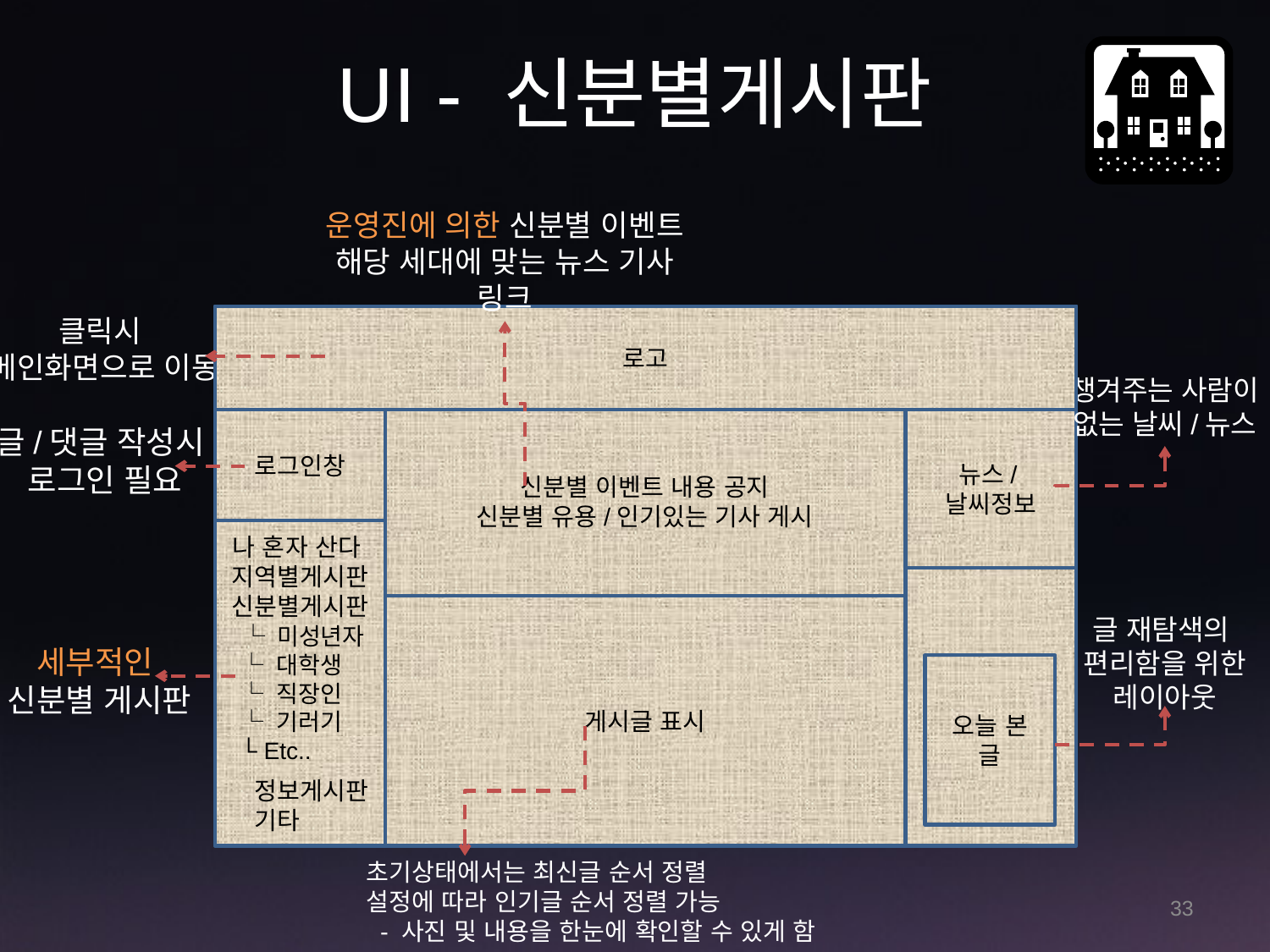

# UI - 신분별게시판
운영진에 의한 신분별 이벤트
해당 세대에 맞는 뉴스 기사 링크
클릭시
메인화면으로 이동

로고
챙겨주는 사람이
없는 날씨/뉴스
신분별 이벤트 내용 공지
신분별 유용/인기있는 기사 게시
로그인창

뉴스/날씨정보
글/댓글 작성시
로그인 필요

나 혼자 산다
지역별게시판
신분별게시판
  └ 미성년자
  └ 대학생
  └ 직장인
  └ 기러기
  └ Etc..

   정보게시판
   기타

게시글 표시
글 재탐색의
편리함을 위한
레이아웃
세부적인
신분별 게시판
오늘 본 글
초기상태에서는 최신글 순서 정렬
설정에 따라 인기글 순서 정렬 가능
  - 사진 및 내용을 한눈에 확인할 수 있게 함
33